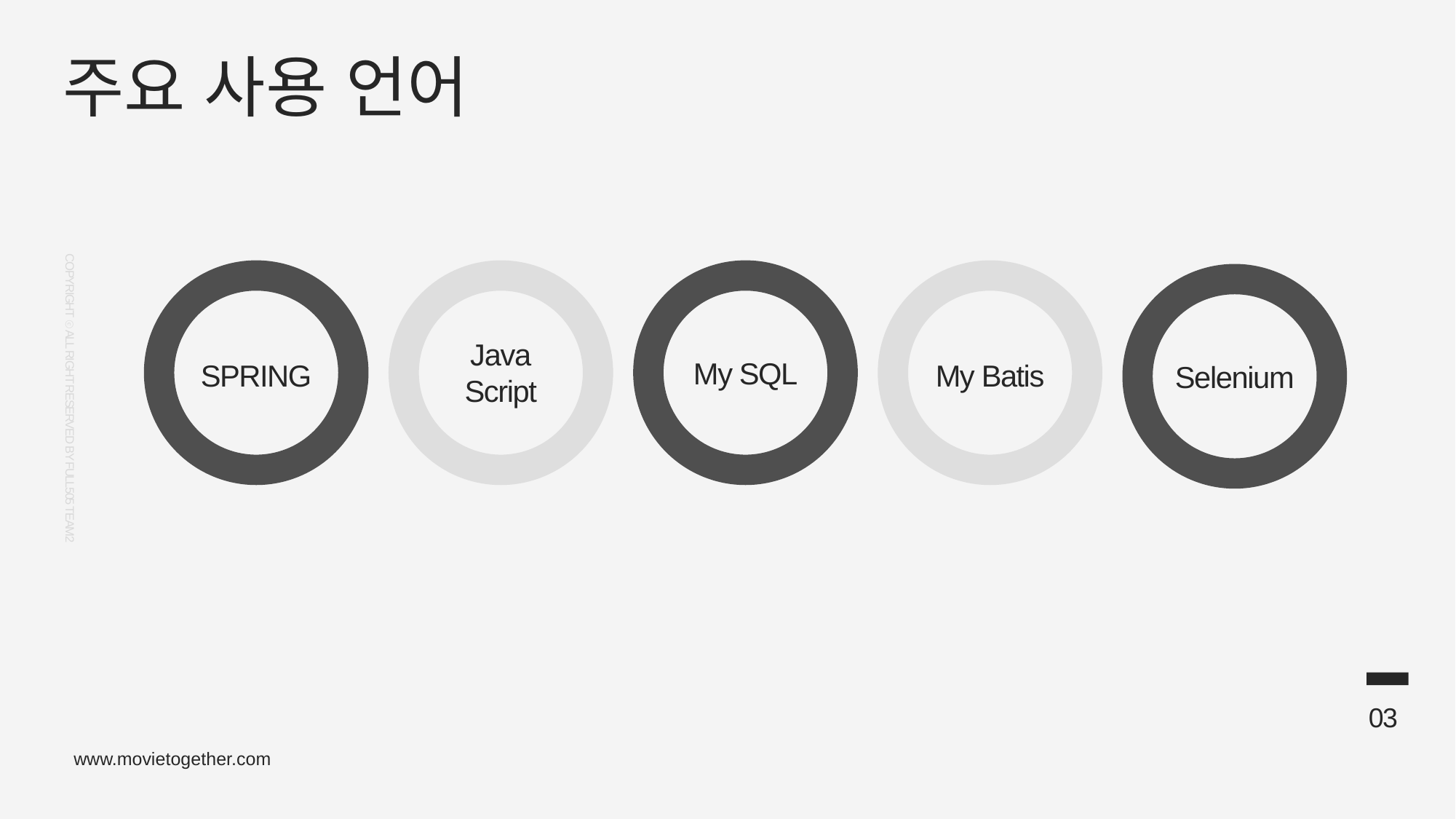

주요 사용 언어

Java
Script
My SQL
SPRING
My Batis
Selenium
COPYRIGHT ⓒ ALL RIGHT RESERVED BY FULL505 TEAM2

03
www.movietogether.com